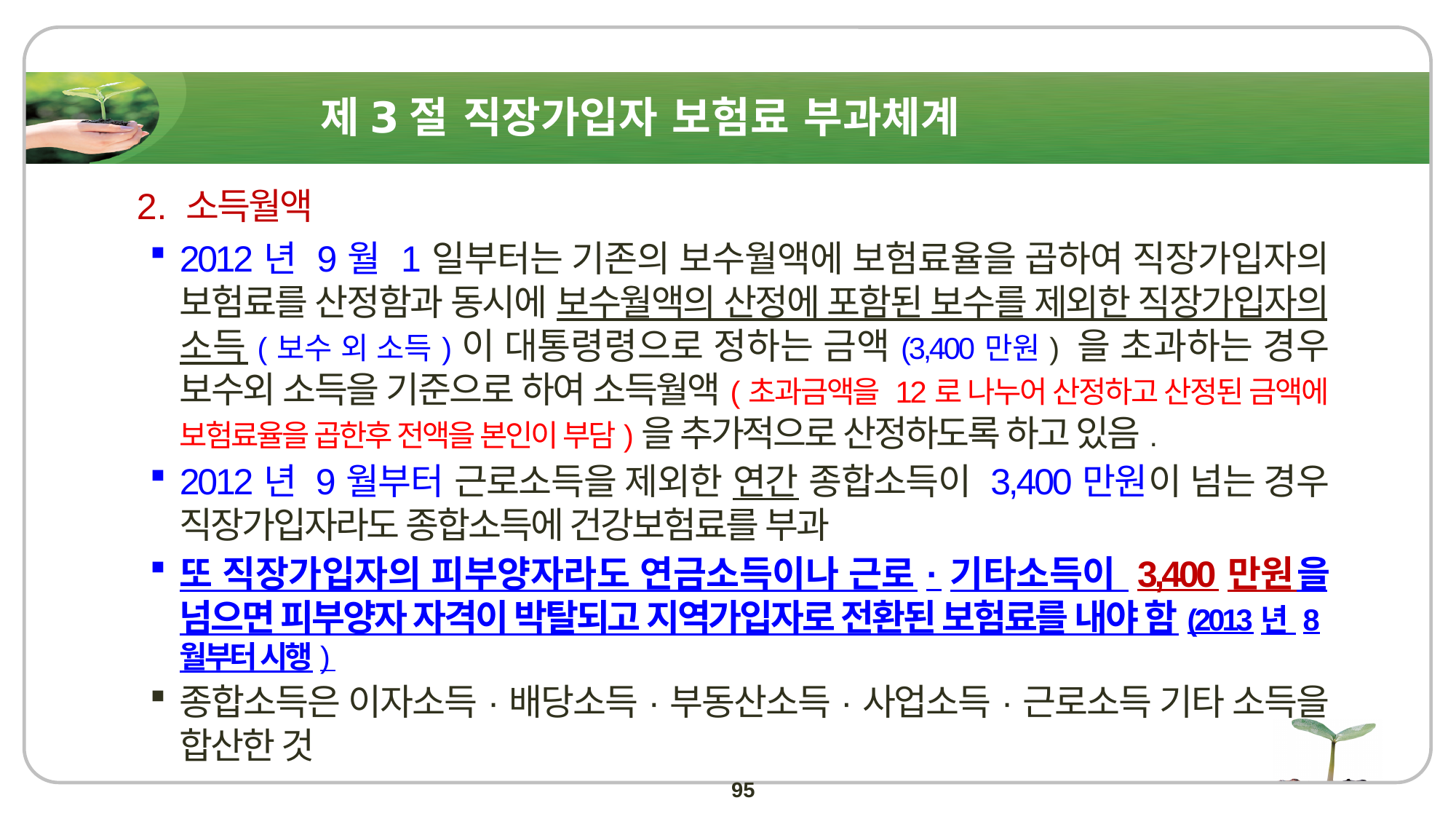

제3절 직장가입자 보험료 부과체계
2. 소득월액
2012년 9월 1일부터는 기존의 보수월액에 보험료율을 곱하여 직장가입자의 보험료를 산정함과 동시에 보수월액의 산정에 포함된 보수를 제외한 직장가입자의 소득(보수 외 소득)이 대통령령으로 정하는 금액(3,400만원) 을 초과하는 경우 보수외 소득을 기준으로 하여 소득월액(초과금액을 12로 나누어 산정하고 산정된 금액에 보험료율을 곱한후 전액을 본인이 부담)을 추가적으로 산정하도록 하고 있음.
2012년 9월부터 근로소득을 제외한 연간 종합소득이 3,400만원이 넘는 경우 직장가입자라도 종합소득에 건강보험료를 부과
또 직장가입자의 피부양자라도 연금소득이나 근로·기타소득이 3,400만원을 넘으면 피부양자 자격이 박탈되고 지역가입자로 전환된 보험료를 내야 함(2013년 8월부터 시행)
종합소득은 이자소득·배당소득·부동산소득·사업소득·근로소득 기타 소득을 합산한 것
95